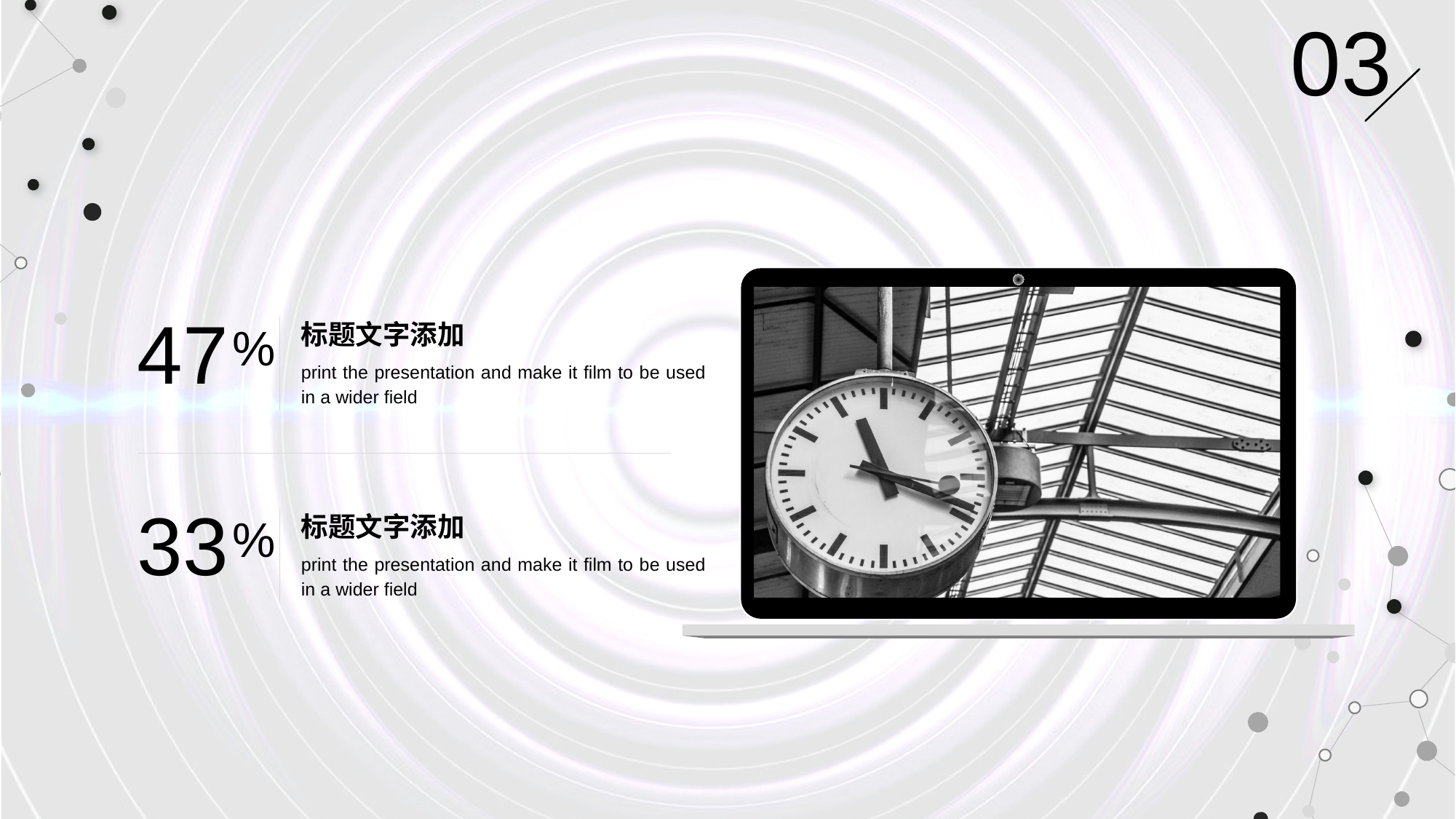

03

47
%
标题文字添加
print the presentation and make it film to be used in a wider field

33
%
标题文字添加
print the presentation and make it film to be used in a wider field